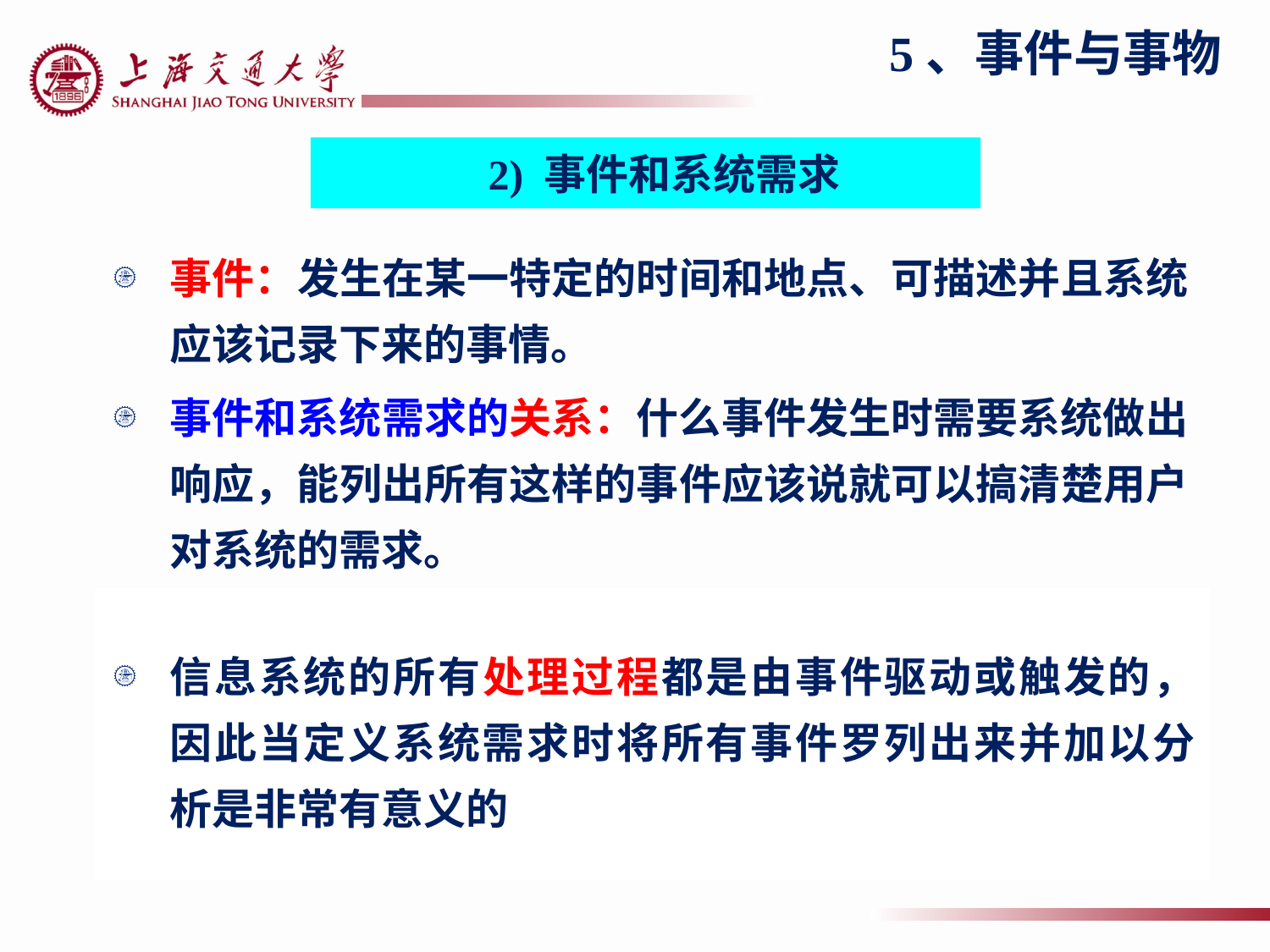

5、事件与事物
2) 事件和系统需求
事件：发生在某一特定的时间和地点、可描述并且系统应该记录下来的事情。
事件和系统需求的关系：什么事件发生时需要系统做出响应，能列出所有这样的事件应该说就可以搞清楚用户对系统的需求。
信息系统的所有处理过程都是由事件驱动或触发的，
因此当定义系统需求时将所有事件罗列出来并加以分
析是非常有意义的